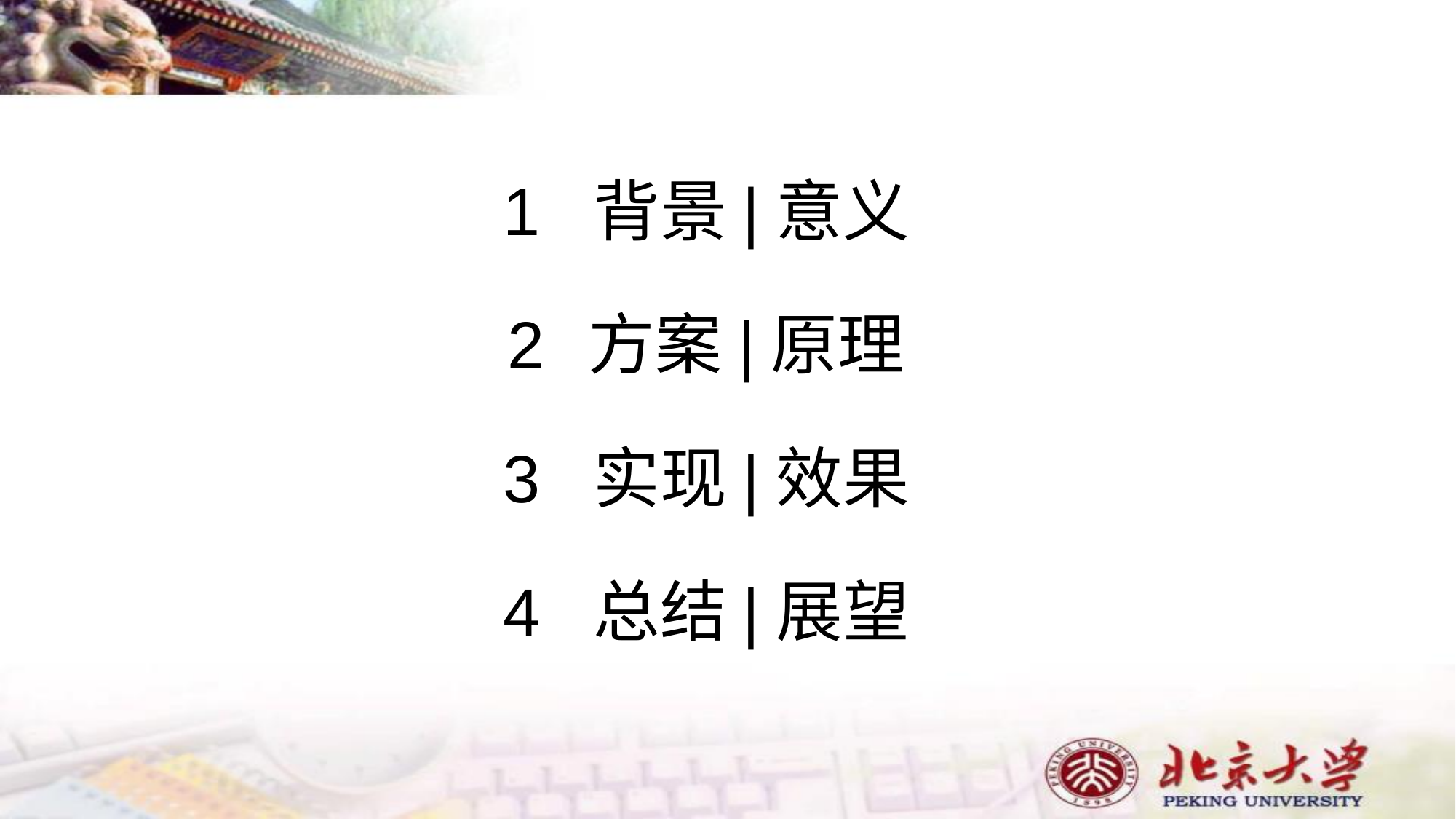

1  背景|意义
2  方案|原理
3  实现|效果
4  总结|展望